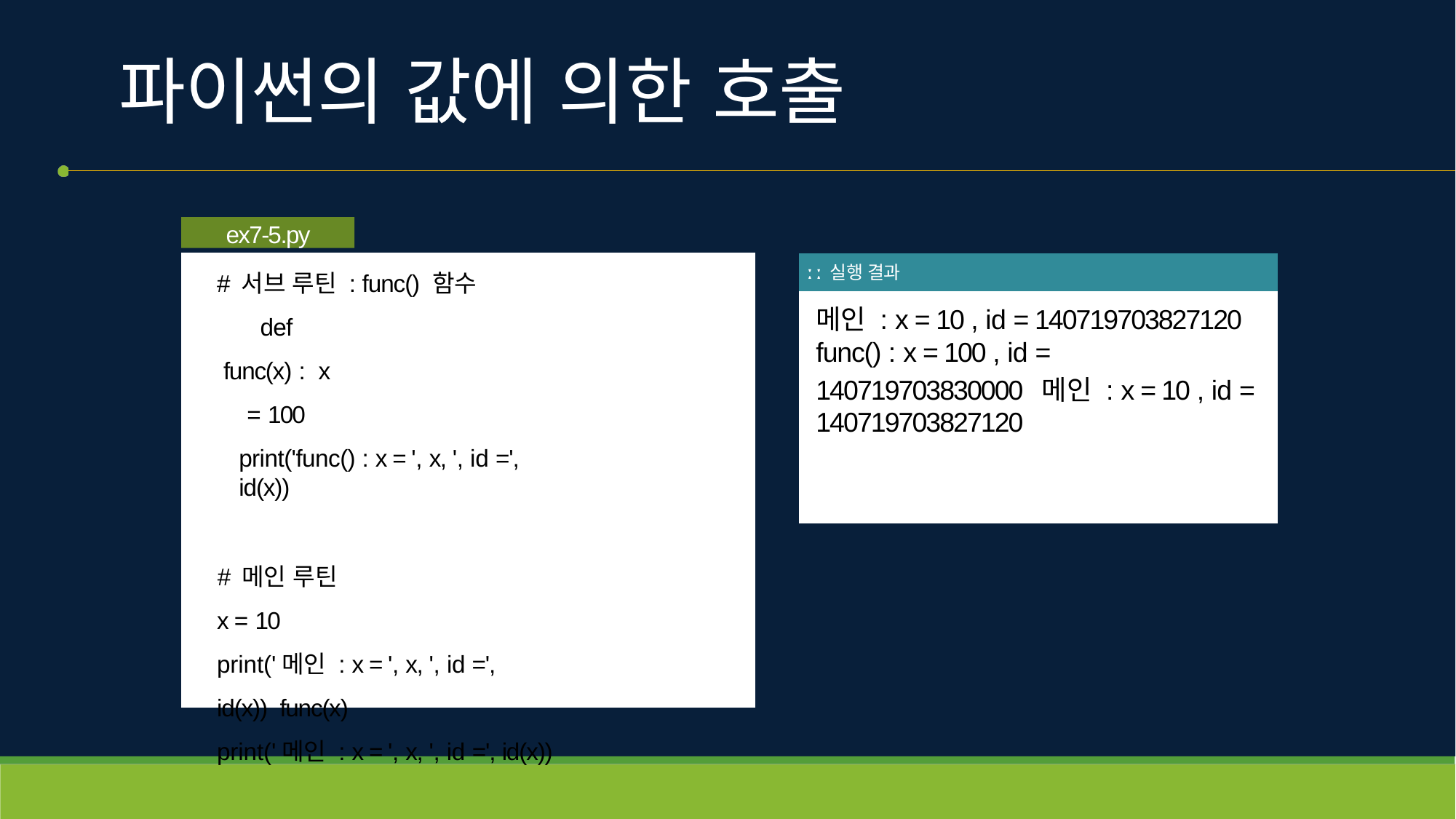

# 파이썬의 값에 의한 호출

ex7-5.py
# 서브 루틴 : func() 함수
def func(x) :  x = 100
print('func() : x = ', x, ', id =', id(x))

# 메인 루틴
x = 10
print('메인 : x = ', x, ', id =', id(x))  func(x)
print('메인 : x = ', x, ', id =', id(x))

| ː ː 실행 결과 |
| --- |
| 메인 : x = 10 , id = 140719703827120 func() : x = 100 , id = 140719703830000 메인 : x = 10 , id = 140719703827120 |